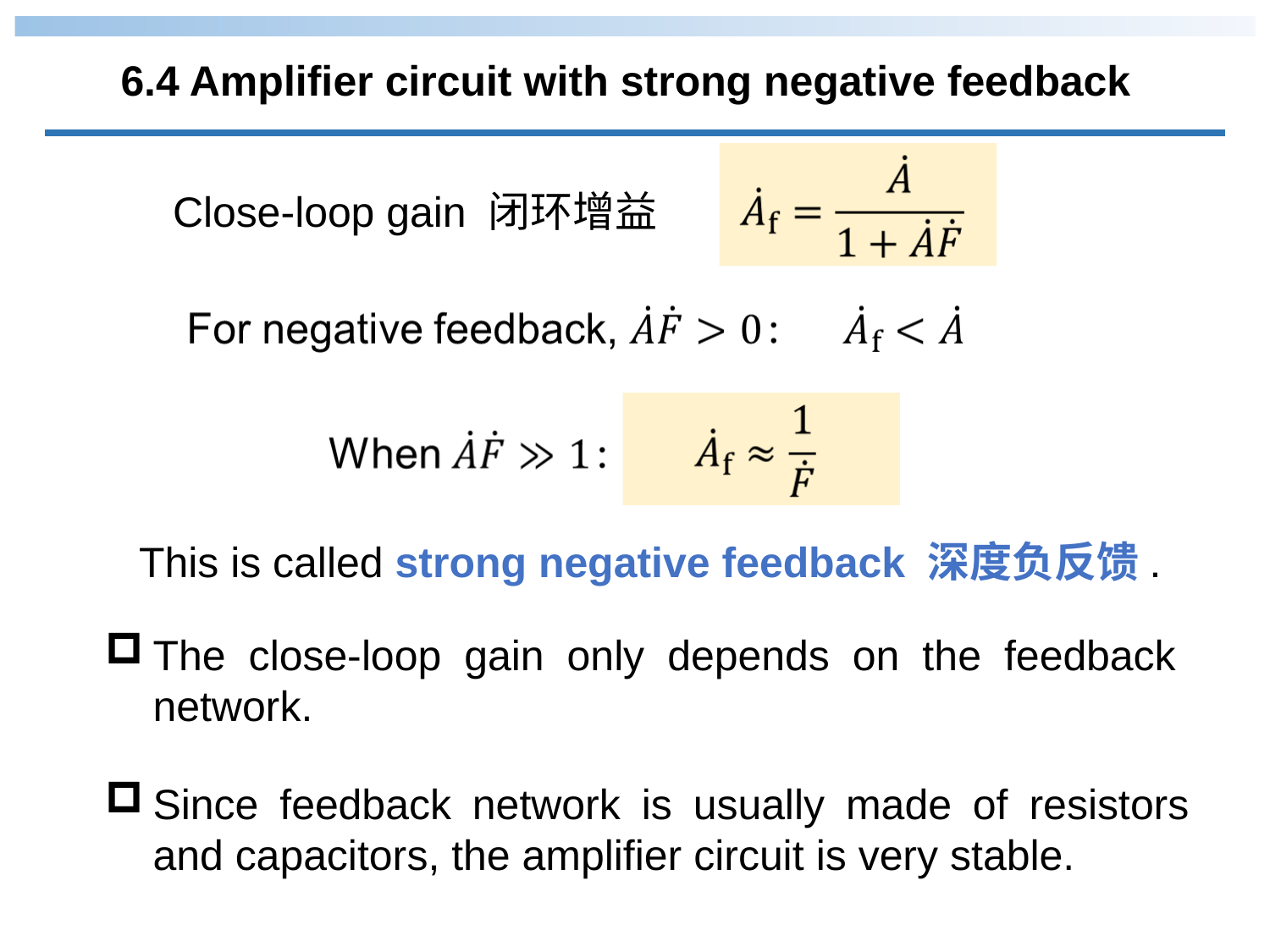

6.4 Amplifier circuit with strong negative feedback

Close-loop gain 闭环增益

This is called strong negative feedback 深度负反馈.
The close-loop gain only depends on the feedback network.
Since feedback network is usually made of resistors and capacitors, the amplifier circuit is very stable.